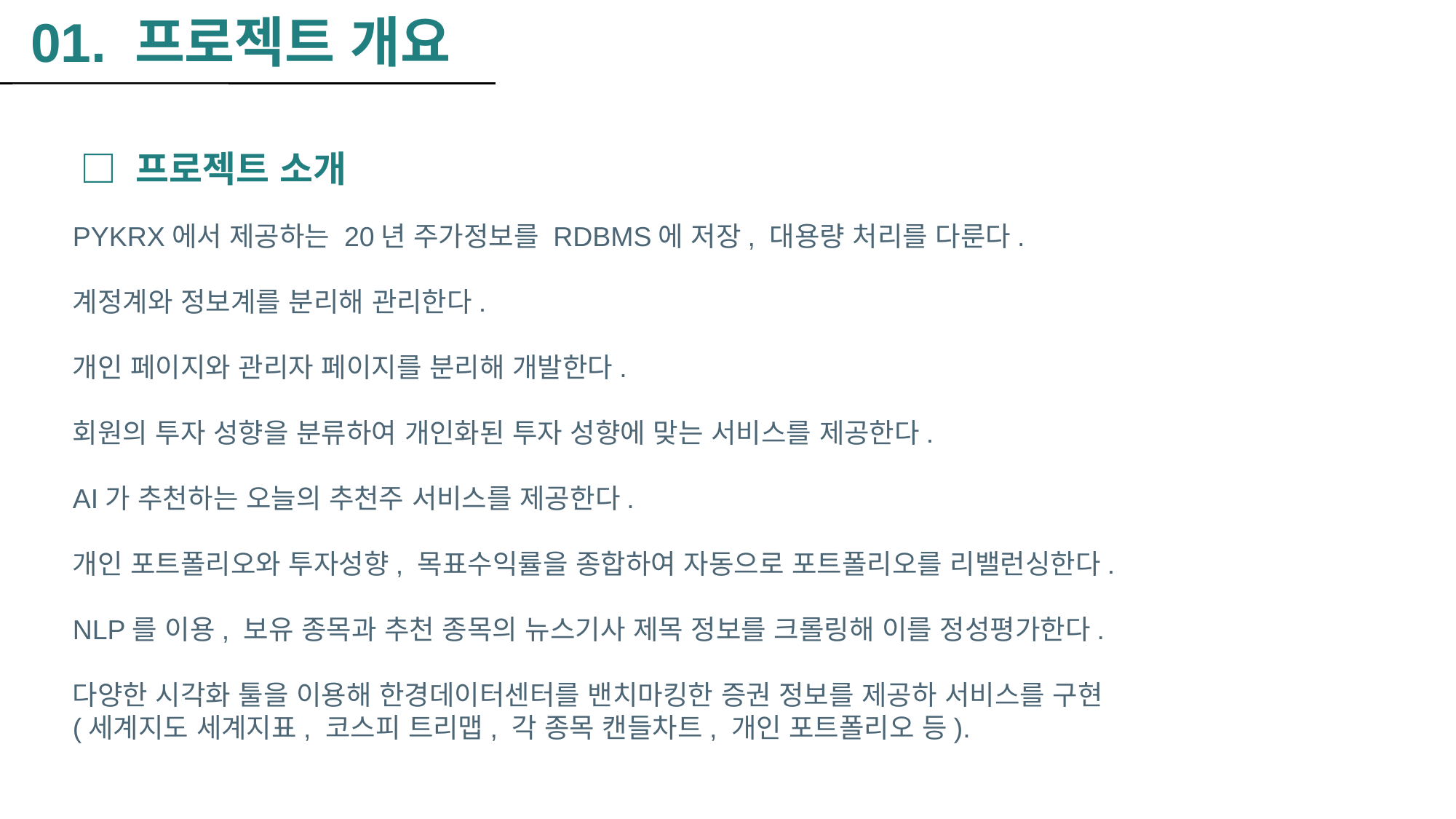

01. 프로젝트 개요

□ 프로젝트 소개

PYKRX에서 제공하는 20년 주가정보를 RDBMS에 저장, 대용량 처리를 다룬다.

계정계와 정보계를 분리해 관리한다.

개인 페이지와 관리자 페이지를 분리해 개발한다.

회원의 투자 성향을 분류하여 개인화된 투자 성향에 맞는 서비스를 제공한다.

AI가 추천하는 오늘의 추천주 서비스를 제공한다.

개인 포트폴리오와 투자성향, 목표수익률을 종합하여 자동으로 포트폴리오를 리밸런싱한다.

NLP를 이용, 보유 종목과 추천 종목의 뉴스기사 제목 정보를 크롤링해 이를 정성평가한다.

다양한 시각화 툴을 이용해 한경데이터센터를 밴치마킹한 증권 정보를 제공하 서비스를 구현
(세계지도 세계지표, 코스피 트리맵, 각 종목 캔들차트, 개인 포트폴리오 등).